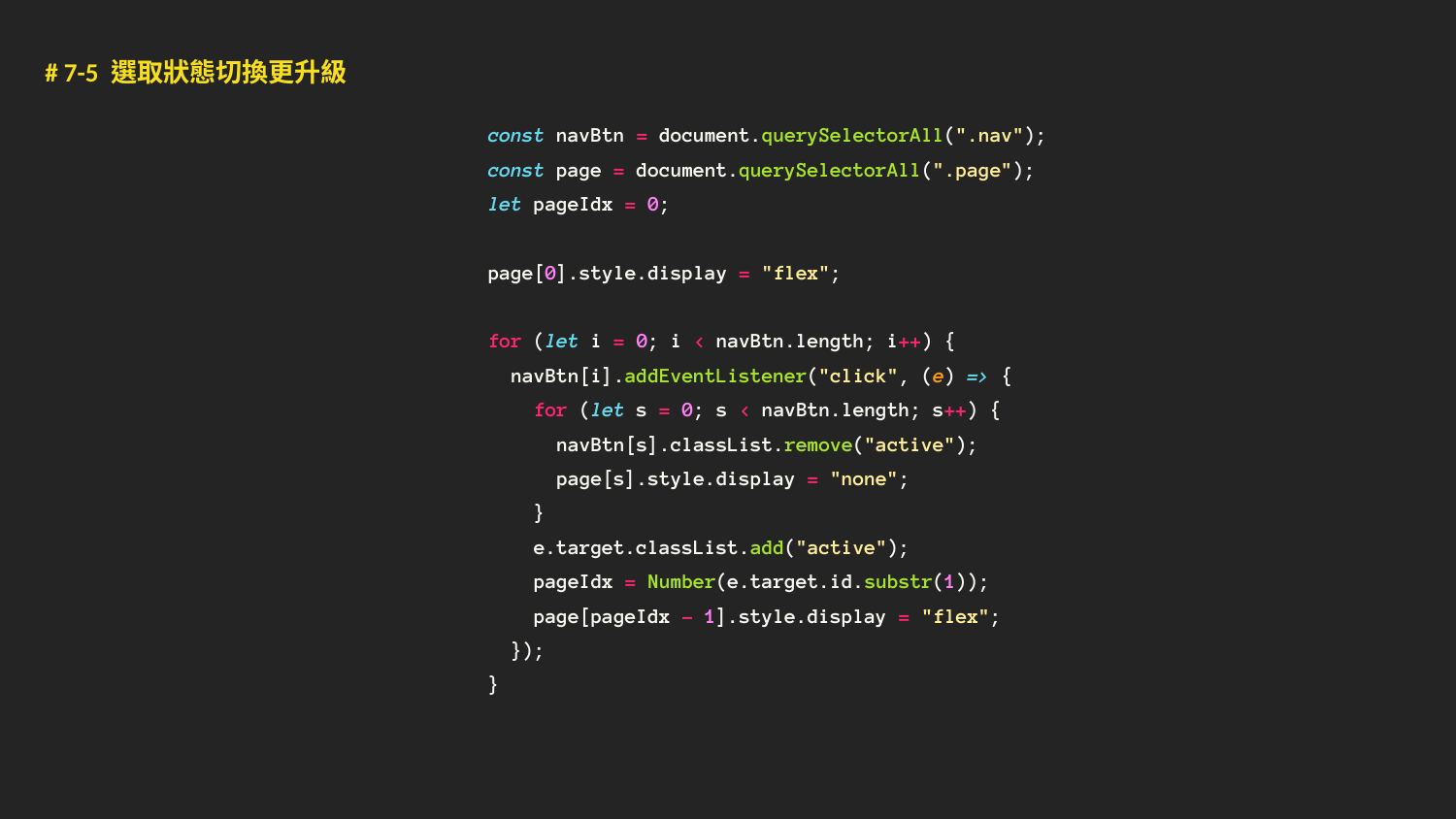

# 7-5 選取狀態切換更升級
      const navBtn = document.querySelectorAll(".nav");
      const page = document.querySelectorAll(".page");
      let pageIdx = 0;

      page[0].style.display = "flex";

      for (let i = 0; i < navBtn.length; i++) {
        navBtn[i].addEventListener("click", (e) => {
          for (let s = 0; s < navBtn.length; s++) {
            navBtn[s].classList.remove("active");
            page[s].style.display = "none";
          }
          e.target.classList.add("active");
          pageIdx = Number(e.target.id.substr(1));
          page[pageIdx - 1].style.display = "flex";
        });
      }